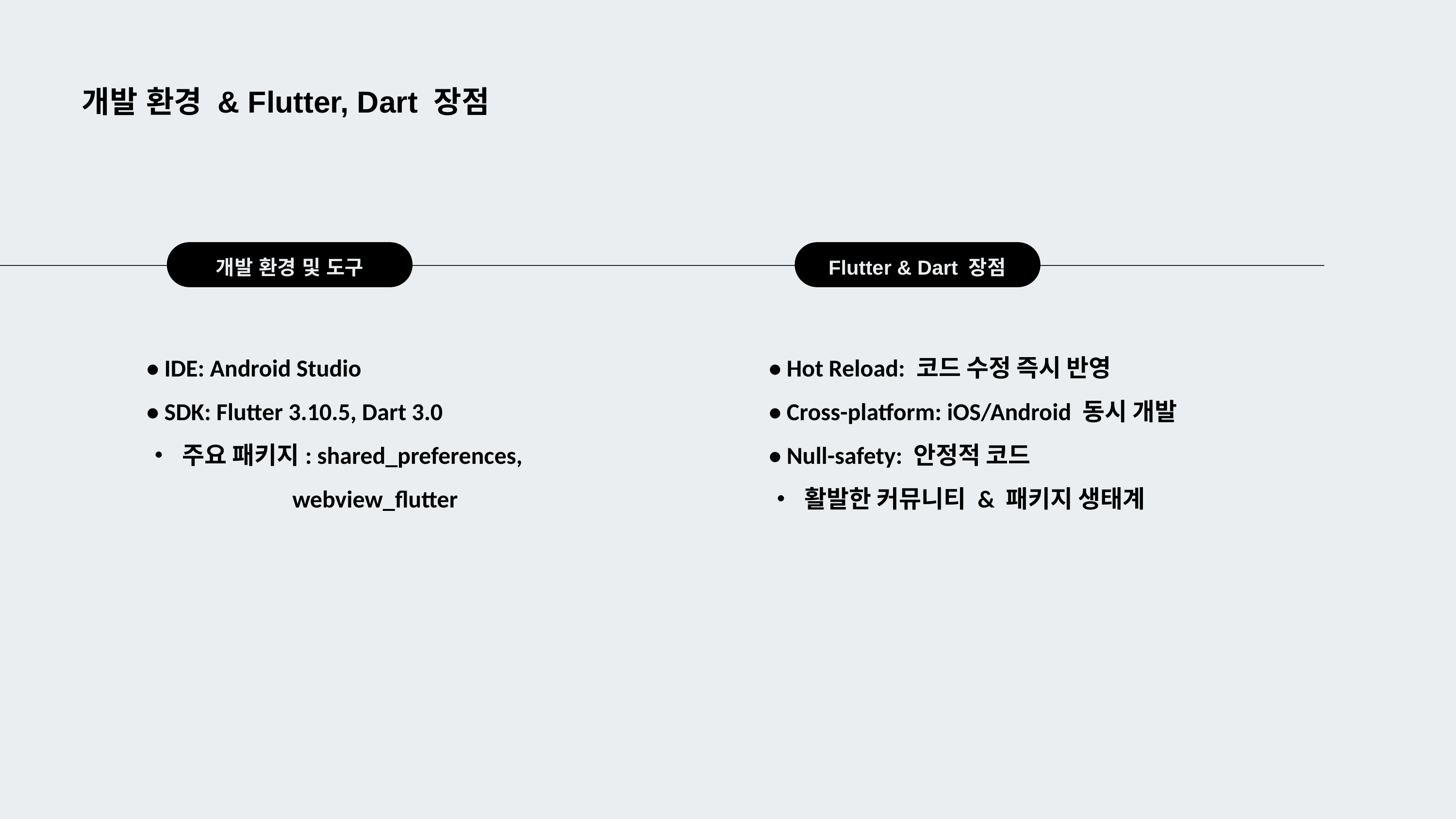

개발 환경 & Flutter, Dart 장점

개발 환경 및 도구

Flutter & Dart 장점

• IDE: Android Studio
• SDK: Flutter 3.10.5, Dart 3.0
• 주요 패키지: shared_preferences,
		webview_flutter
• Hot Reload: 코드 수정 즉시 반영
• Cross-platform: iOS/Android 동시 개발
• Null-safety: 안정적 코드
• 활발한 커뮤니티 & 패키지 생태계